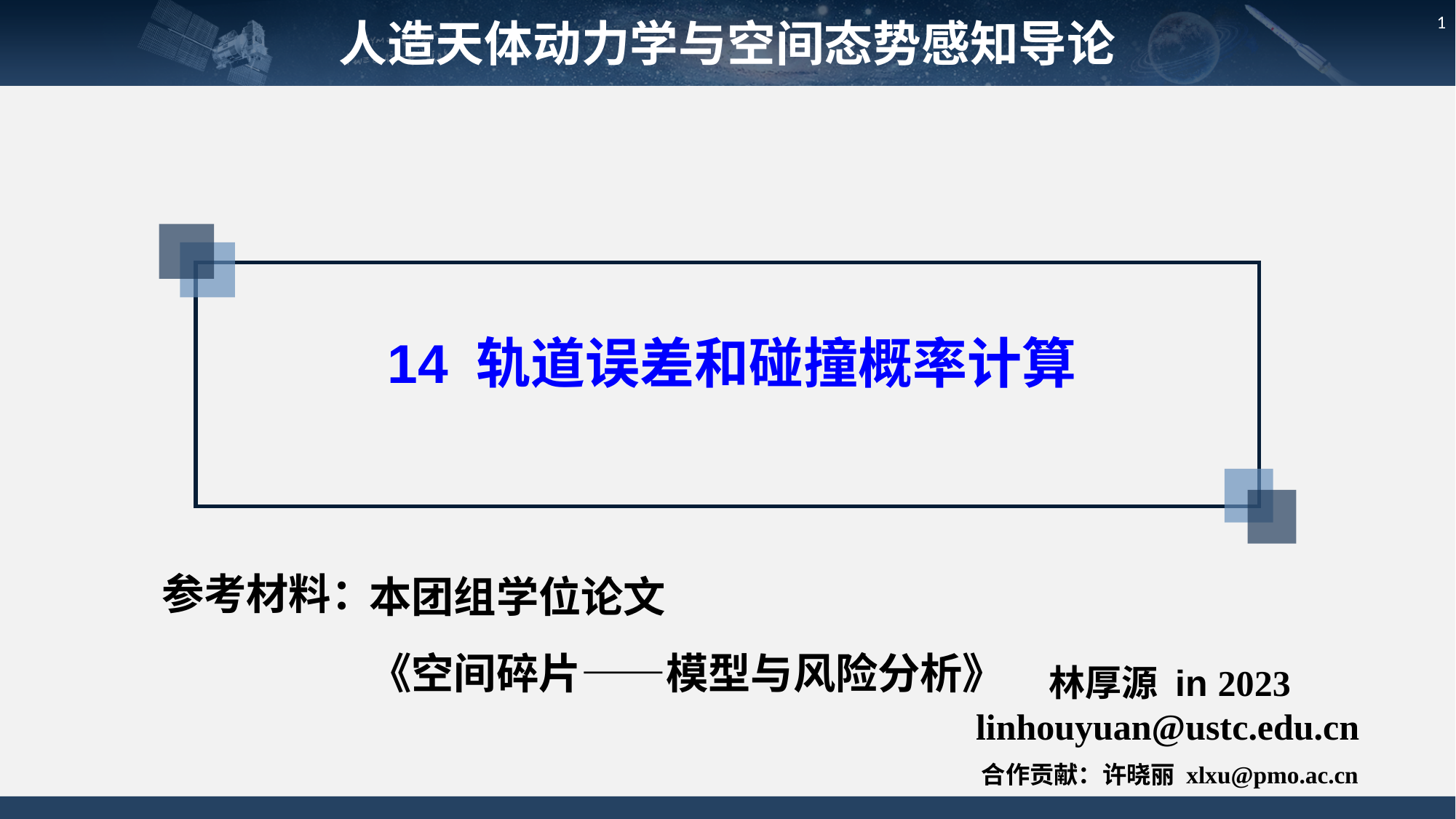

人造天体动力学与空间态势感知导论
1

14 轨道误差和碰撞概率计算

参考材料：
本团组学位论文
《空间碎片——模型与风险分析》
林厚源 in 2023
linhouyuan@ustc.edu.cn
合作贡献：许晓丽 xlxu@pmo.ac.cn